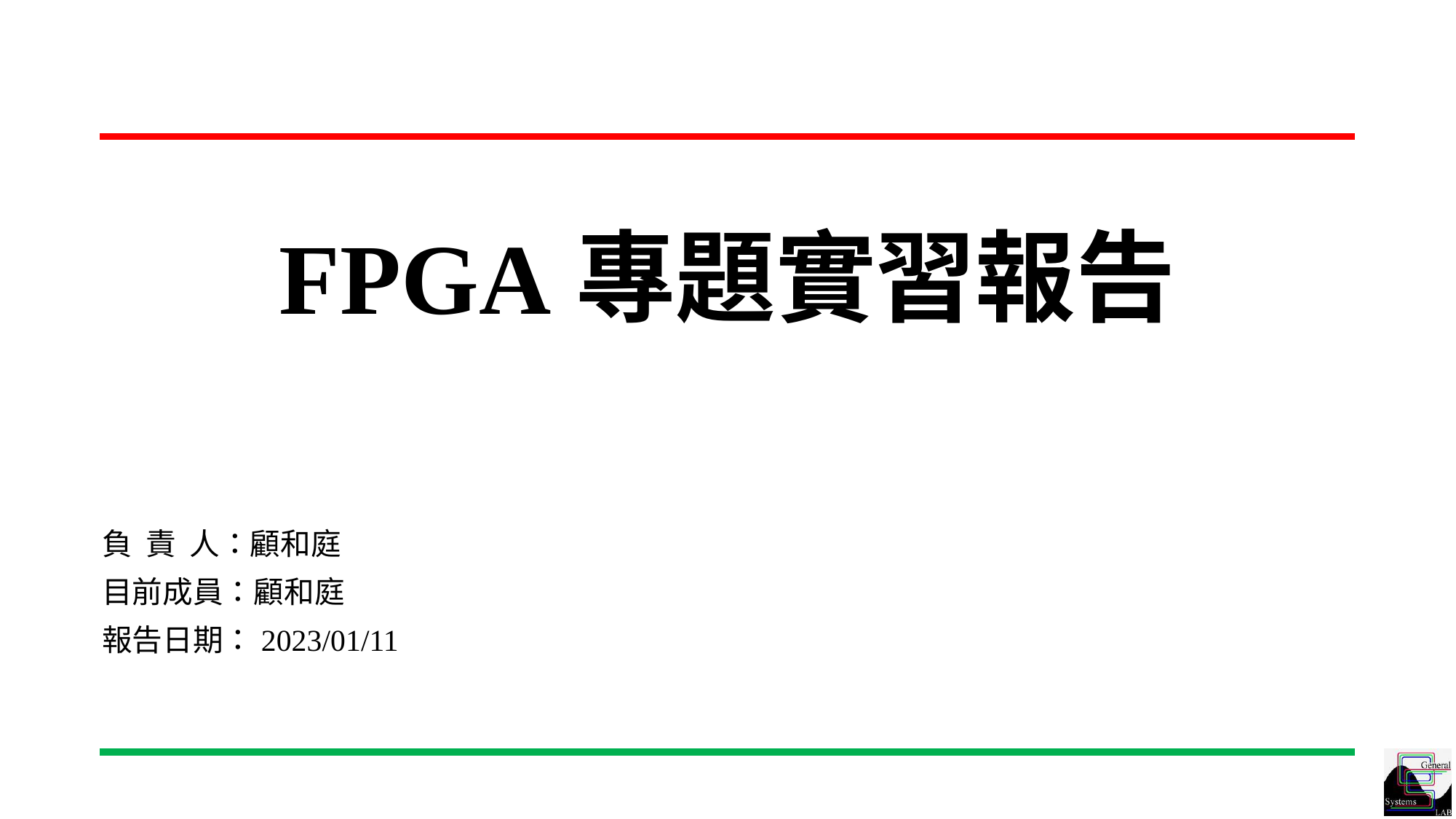

# FPGA專題實習報告
負  責  人：顧和庭
目前成員：顧和庭
報告日期：2023/01/11